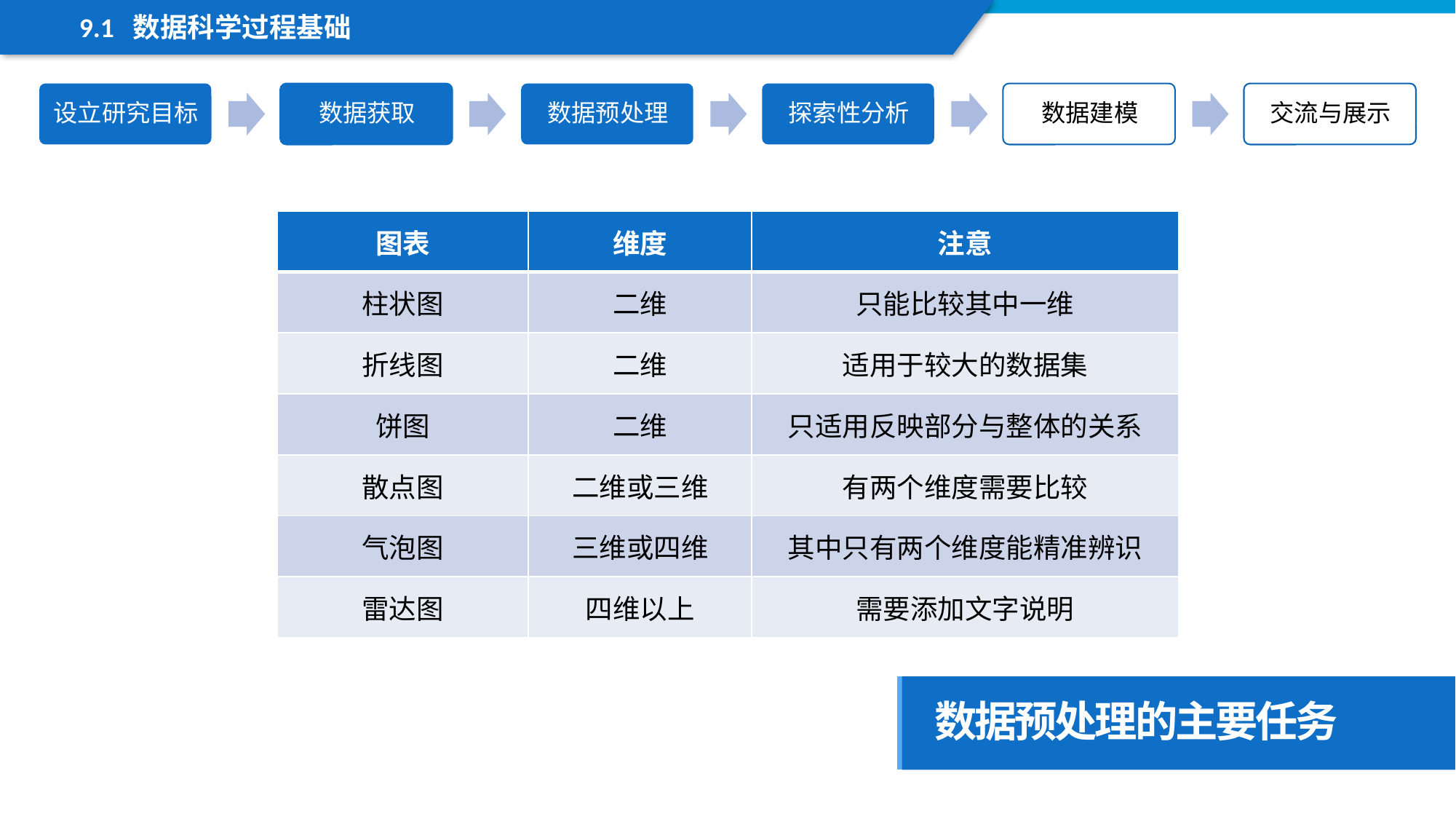

9.1  数据科学过程基础
设立研究目标

数据获取

数据预处理

探索性分析

数据建模

交流与展示
| 图表 | 维度 | 注意 |
| --- | --- | --- |
| 柱状图 | 二维 | 只能比较其中一维 |
| 折线图 | 二维 | 适用于较大的数据集 |
| 饼图 | 二维 | 只适用反映部分与整体的关系 |
| 散点图 | 二维或三维 | 有两个维度需要比较 |
| 气泡图 | 三维或四维 | 其中只有两个维度能精准辨识 |
| 雷达图 | 四维以上 | 需要添加文字说明 |

数据预处理的主要任务